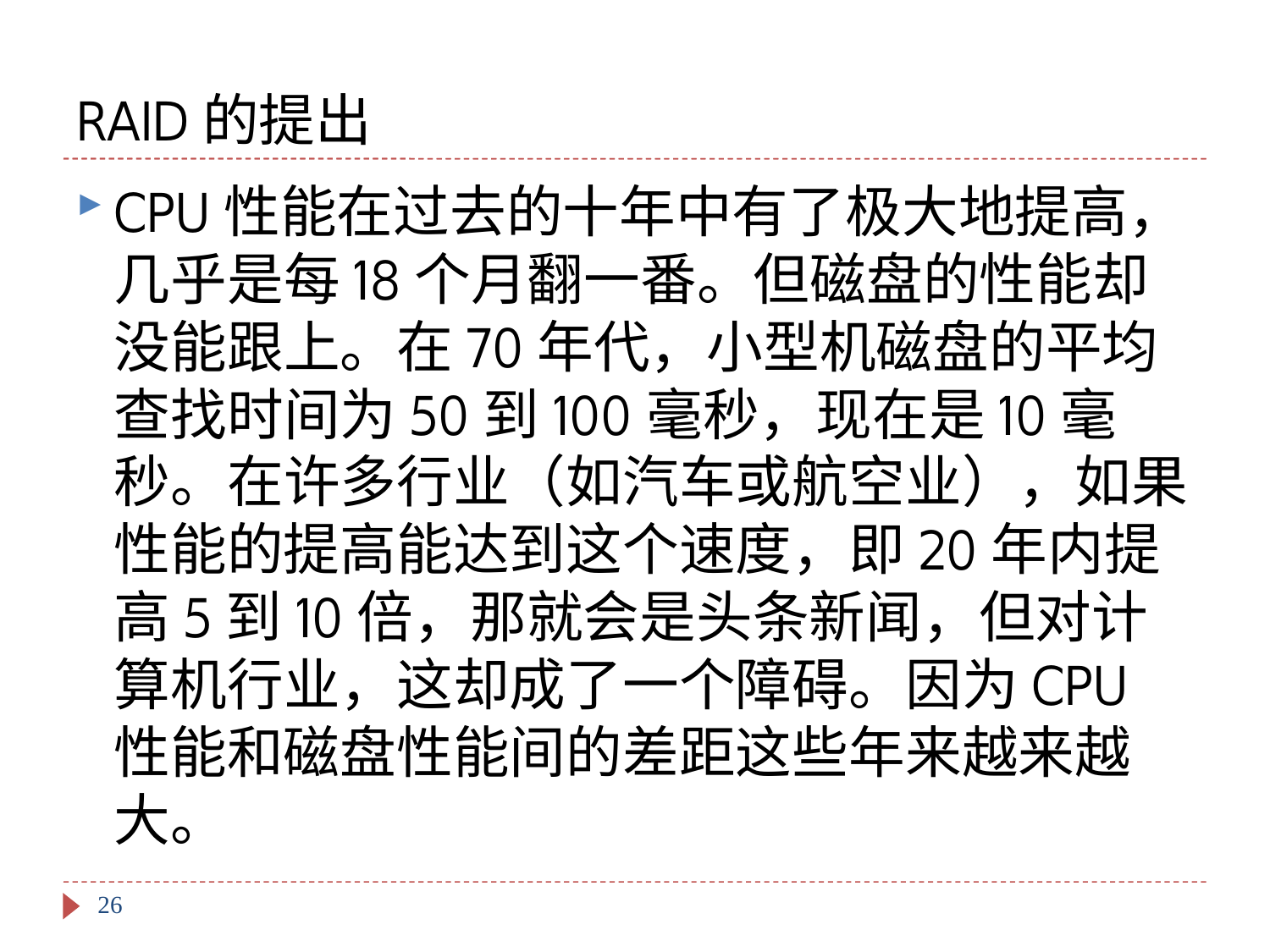

# RAID的提出
CPU性能在过去的十年中有了极大地提高，几乎是每18个月翻一番。但磁盘的性能却没能跟上。在70年代，小型机磁盘的平均查找时间为50到100毫秒，现在是10毫秒。在许多行业（如汽车或航空业），如果性能的提高能达到这个速度，即20年内提高5到10倍，那就会是头条新闻，但对计算机行业，这却成了一个障碍。因为CPU性能和磁盘性能间的差距这些年来越来越大。

26